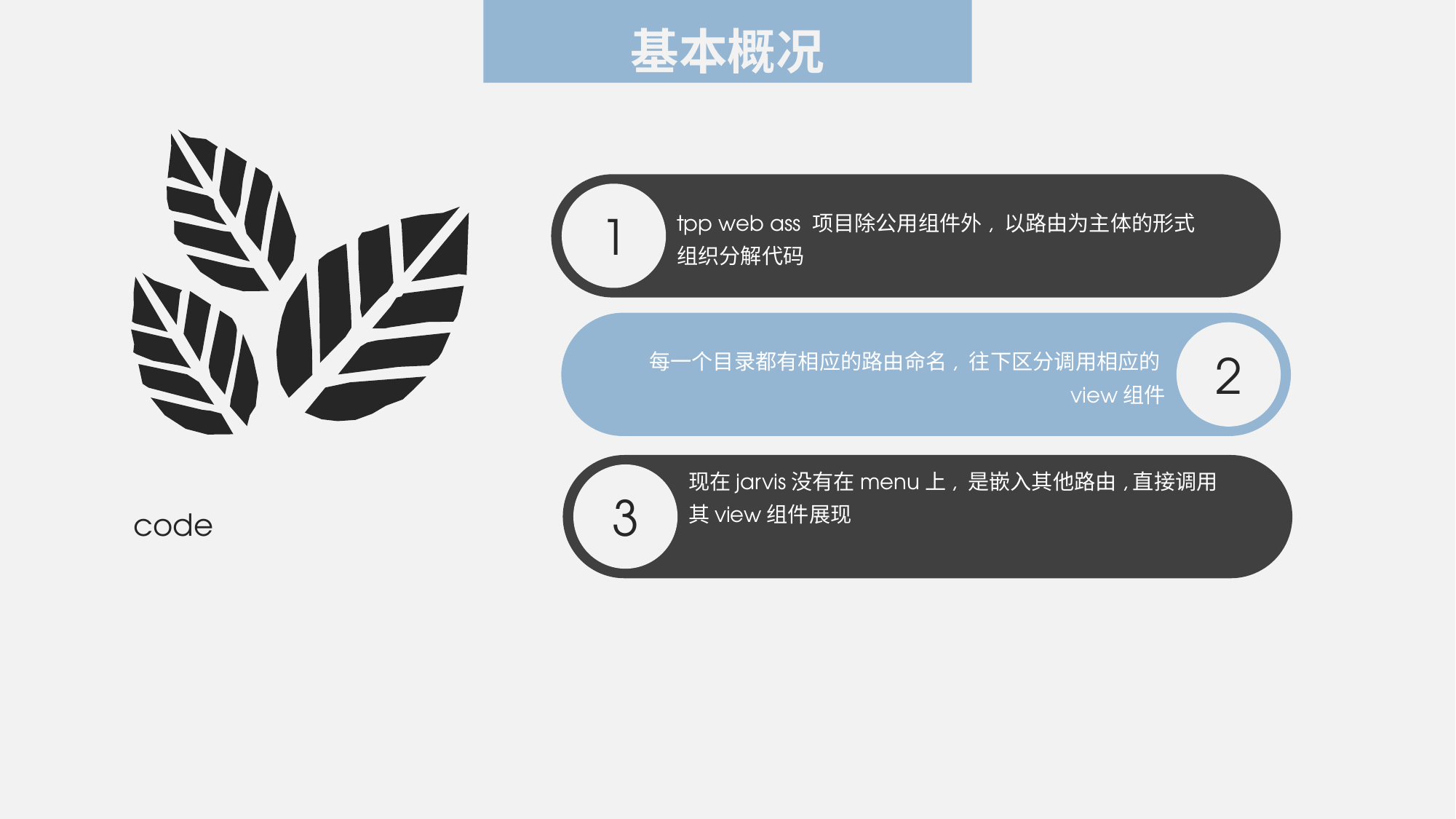

基本概况

1
tpp web ass 项目除公用组件外, 以路由为主体的形式组织分解代码

2
每一个目录都有相应的路由命名, 往下区分调用相应的view组件

现在jarvis没有在menu上, 是嵌入其他路由,直接调用其view组件展现
3
code